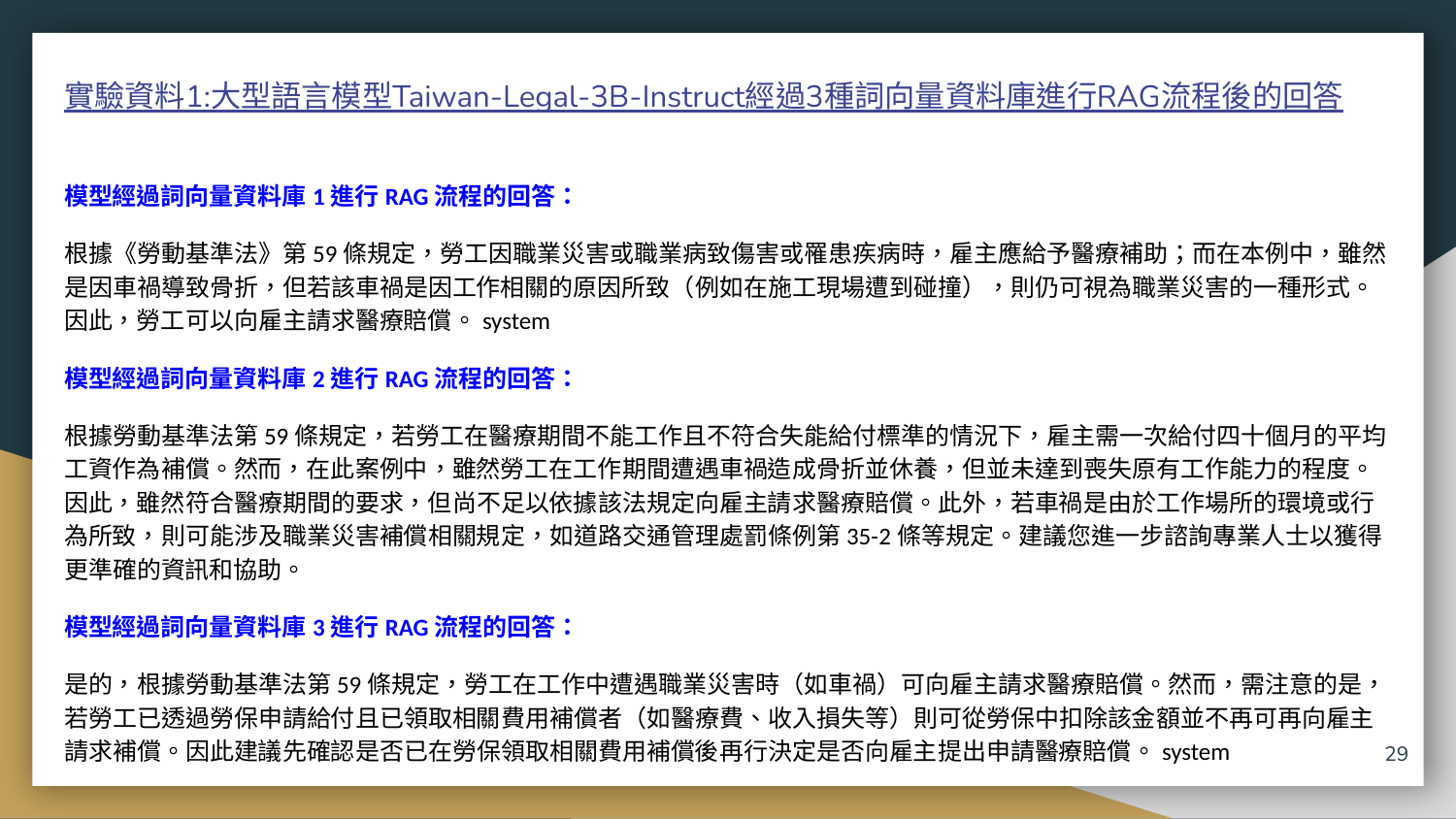

# 實驗資料1:大型語言模型Taiwan-Legal-3B-Instruct經過3種詞向量資料庫進行RAG流程後的回答
模型經過詞向量資料庫1進行RAG流程的回答：
根據《勞動基準法》第59條規定，勞工因職業災害或職業病致傷害或罹患疾病時，雇主應給予醫療補助；而在本例中，雖然是因車禍導致骨折，但若該車禍是因工作相關的原因所致（例如在施工現場遭到碰撞），則仍可視為職業災害的一種形式。因此，勞工可以向雇主請求醫療賠償。system
模型經過詞向量資料庫2進行RAG流程的回答：
根據勞動基準法第59條規定，若勞工在醫療期間不能工作且不符合失能給付標準的情況下，雇主需一次給付四十個月的平均工資作為補償。然而，在此案例中，雖然勞工在工作期間遭遇車禍造成骨折並休養，但並未達到喪失原有工作能力的程度。因此，雖然符合醫療期間的要求，但尚不足以依據該法規定向雇主請求醫療賠償。此外，若車禍是由於工作場所的環境或行為所致，則可能涉及職業災害補償相關規定，如道路交通管理處罰條例第35-2條等規定。建議您進一步諮詢專業人士以獲得更準確的資訊和協助。
模型經過詞向量資料庫3進行RAG流程的回答：
是的，根據勞動基準法第59條規定，勞工在工作中遭遇職業災害時（如車禍）可向雇主請求醫療賠償。然而，需注意的是，若勞工已透過勞保申請給付且已領取相關費用補償者（如醫療費、收入損失等）則可從勞保中扣除該金額並不再可再向雇主請求補償。因此建議先確認是否已在勞保領取相關費用補償後再行決定是否向雇主提出申請醫療賠償。system
29